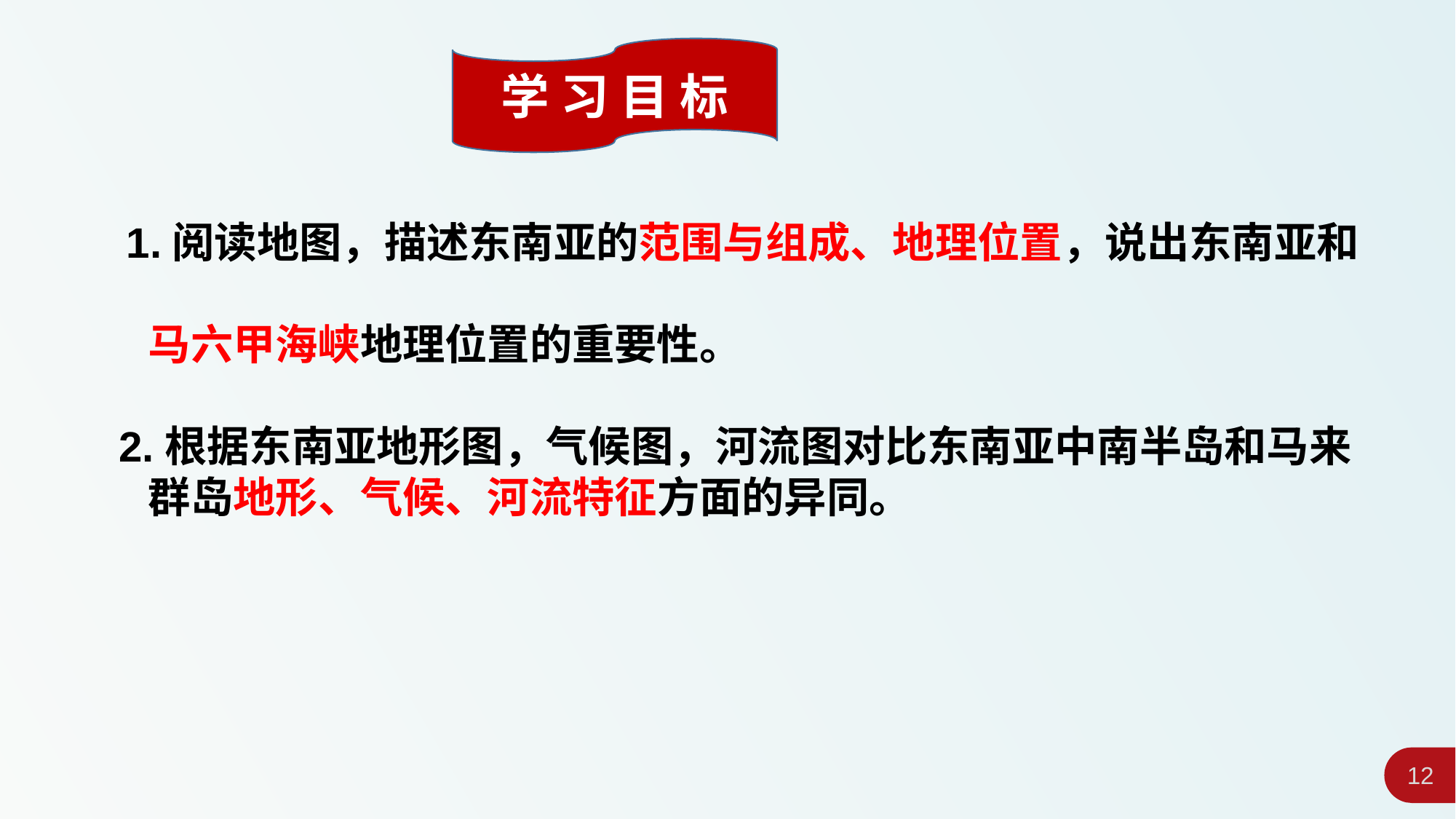

学 习 目 标
 1.阅读地图，描述东南亚的范围与组成、地理位置，说出东南亚和
  马六甲海峡地理位置的重要性。

2.根据东南亚地形图，气候图，河流图对比东南亚中南半岛和马来
  群岛地形、气候、河流特征方面的异同。